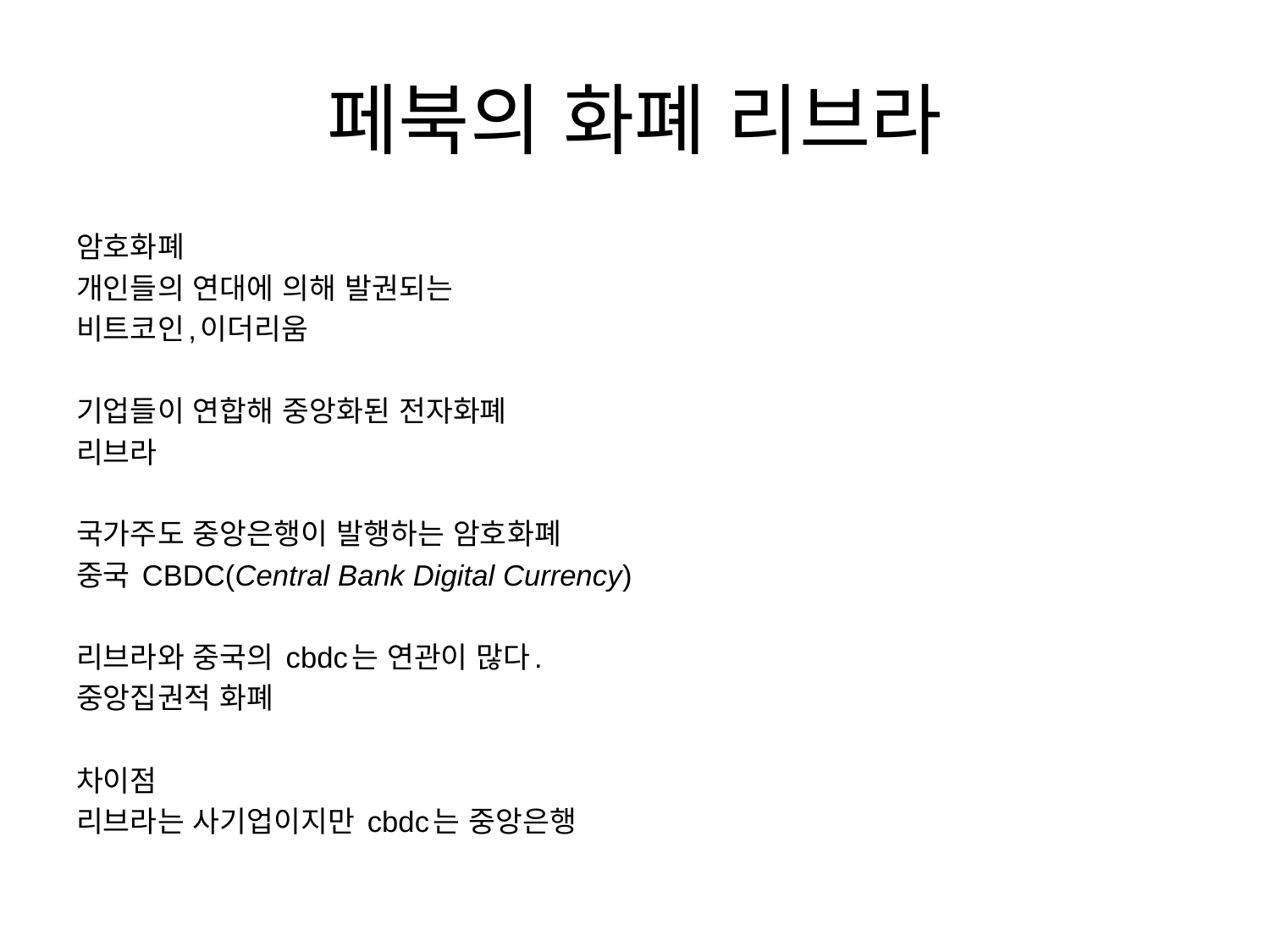

# 페북의 화폐 리브라
암호화폐
개인들의 연대에 의해 발권되는
비트코인,이더리움

기업들이 연합해 중앙화된 전자화폐
리브라

국가주도 중앙은행이 발행하는 암호화폐
중국 CBDC(Central Bank Digital Currency)

리브라와 중국의 cbdc는 연관이 많다.
중앙집권적 화폐

차이점
리브라는 사기업이지만 cbdc는 중앙은행